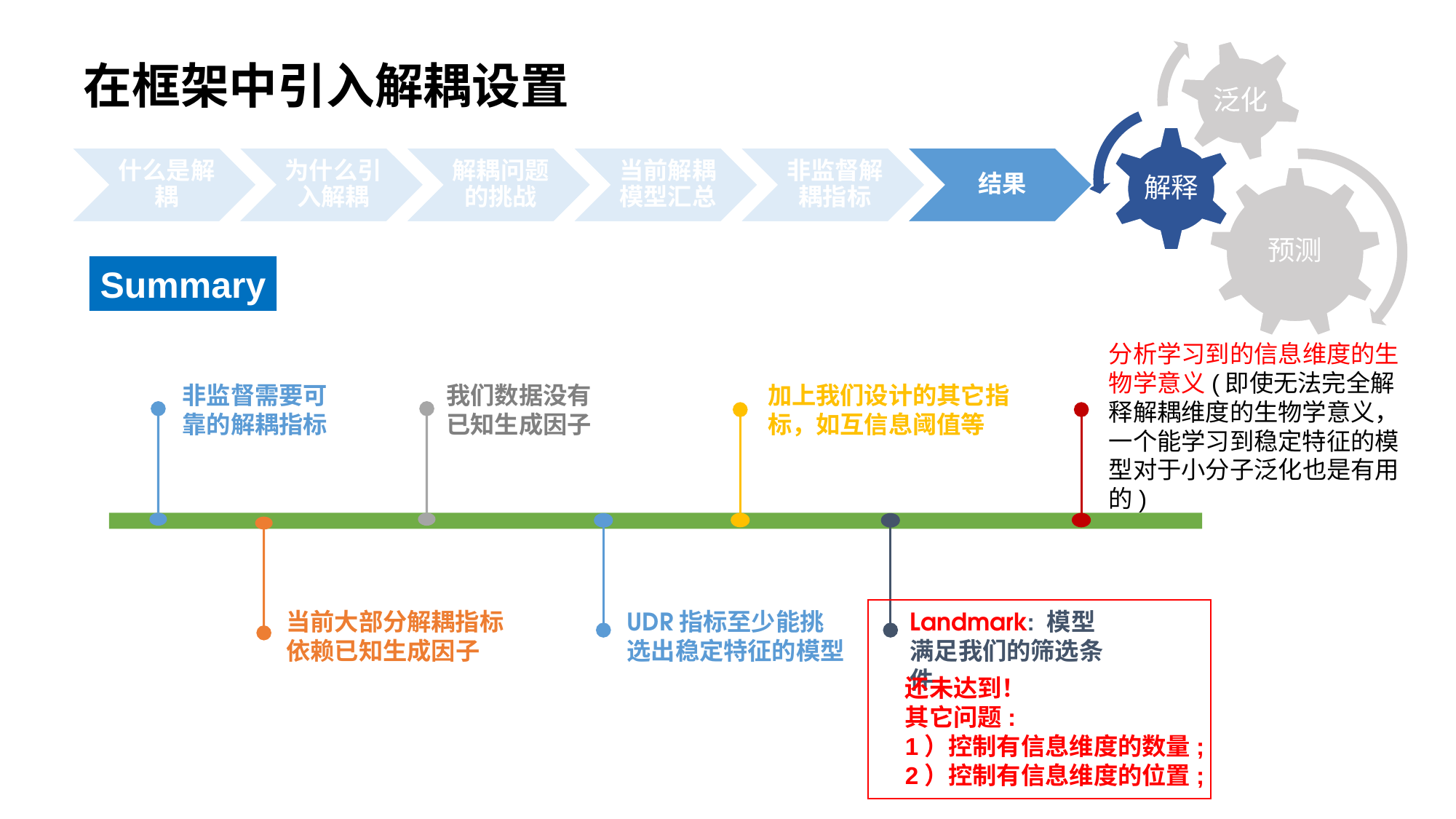

预测
解释
泛化
在框架中引入解耦设置
什么是解耦
为什么引入解耦
解耦问题的挑战
当前解耦模型汇总
非监督解耦指标
结果
Summary
分析学习到的信息维度的生物学意义(即使无法完全解释解耦维度的生物学意义，一个能学习到稳定特征的模型对于小分子泛化也是有用的)
非监督需要可靠的解耦指标
我们数据没有已知生成因子
加上我们设计的其它指标，如互信息阈值等

当前大部分解耦指标依赖已知生成因子
UDR指标至少能挑选出稳定特征的模型
Landmark: 模型满足我们的筛选条件

还未达到！
其它问题:
1）控制有信息维度的数量;
2）控制有信息维度的位置;